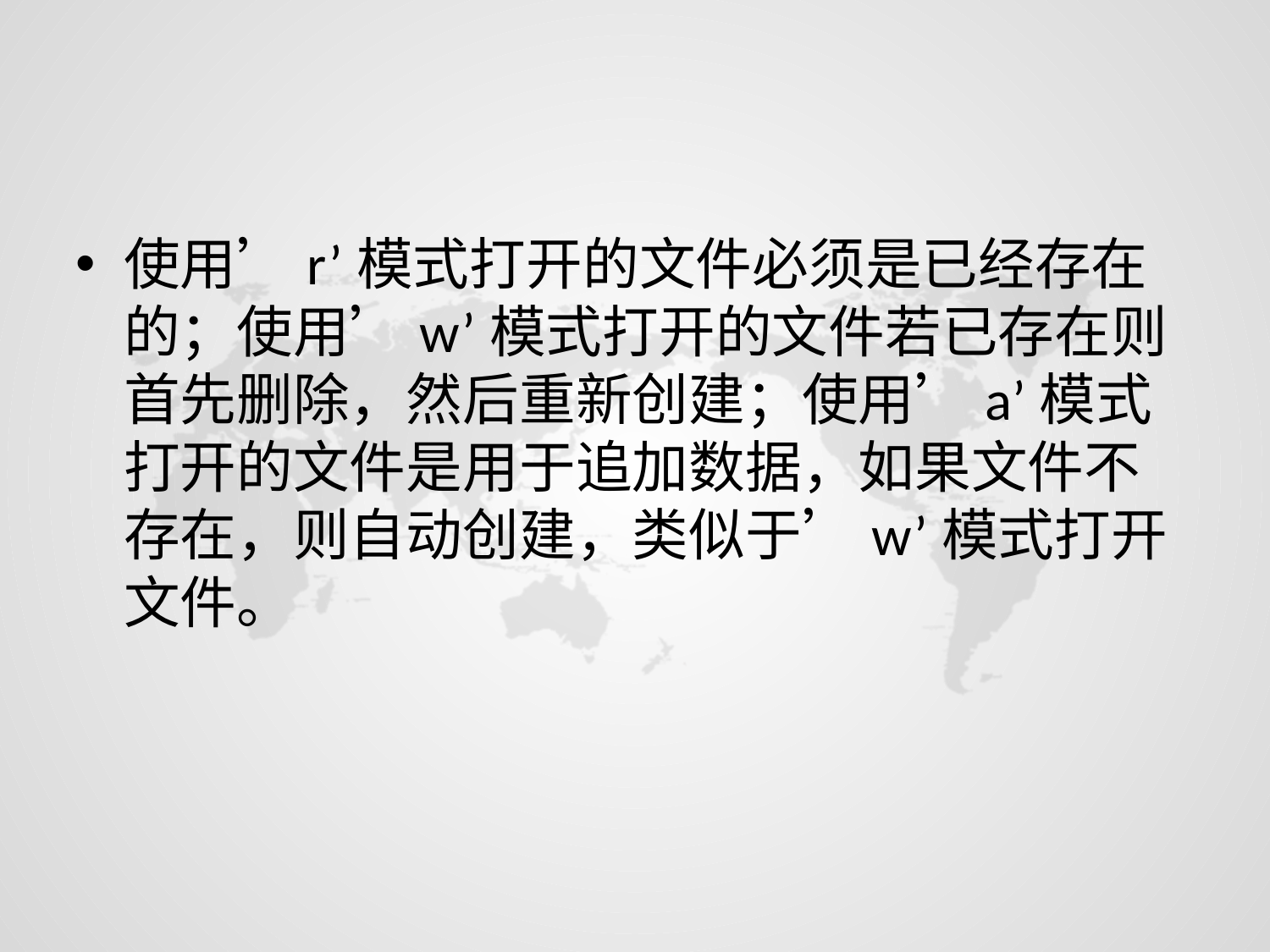

#
使用’r’模式打开的文件必须是已经存在的；使用’w’模式打开的文件若已存在则首先删除，然后重新创建；使用’a’模式打开的文件是用于追加数据，如果文件不存在，则自动创建，类似于’w’模式打开文件。